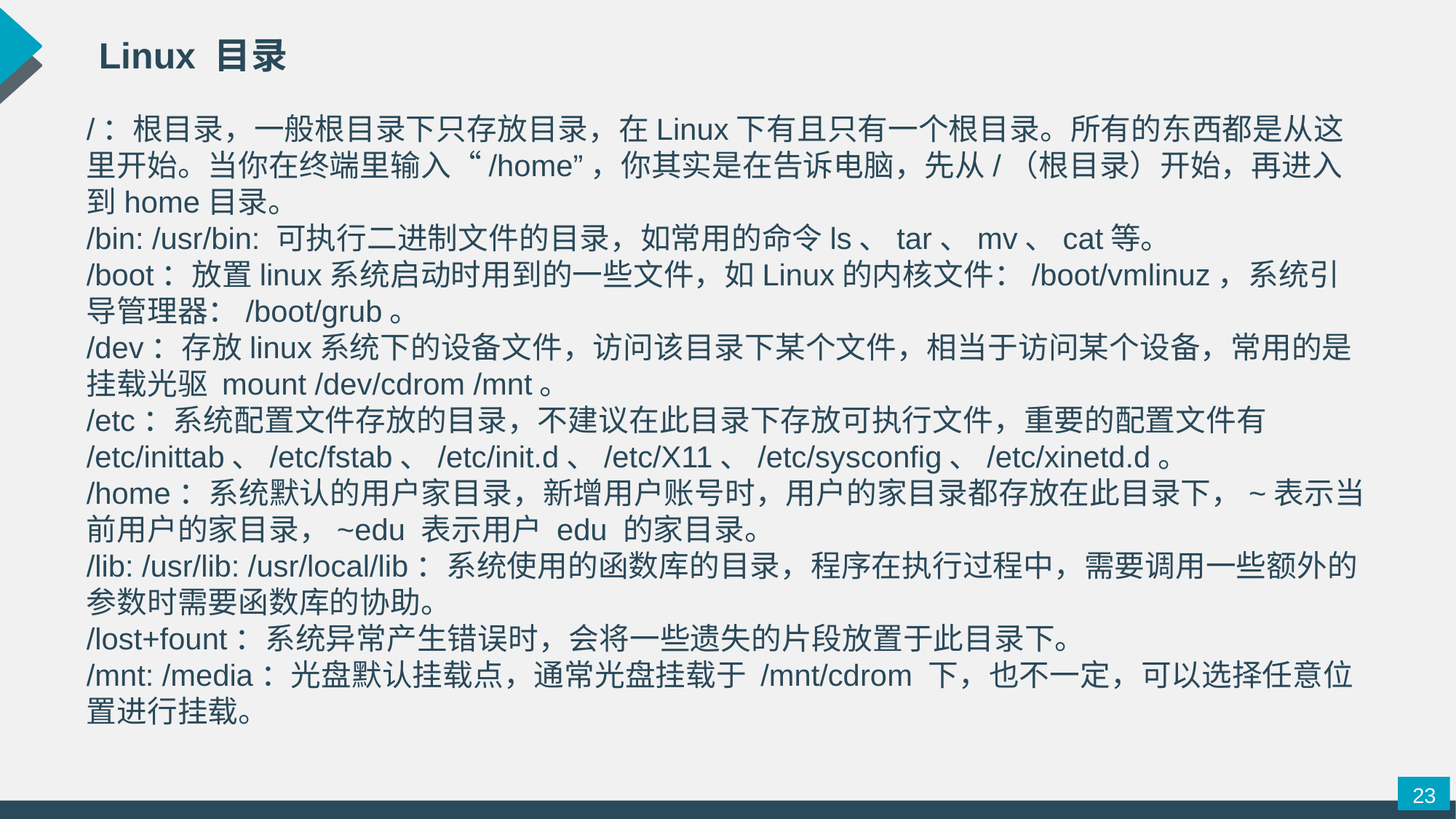

Linux 目录
/：根目录，一般根目录下只存放目录，在Linux下有且只有一个根目录。所有的东西都是从这里开始。当你在终端里输入“/home”，你其实是在告诉电脑，先从/（根目录）开始，再进入到home目录。
/bin: /usr/bin: 可执行二进制文件的目录，如常用的命令ls、tar、mv、cat等。
/boot：放置linux系统启动时用到的一些文件，如Linux的内核文件：/boot/vmlinuz，系统引导管理器：/boot/grub。
/dev：存放linux系统下的设备文件，访问该目录下某个文件，相当于访问某个设备，常用的是挂载光驱 mount /dev/cdrom /mnt。
/etc：系统配置文件存放的目录，不建议在此目录下存放可执行文件，重要的配置文件有 /etc/inittab、/etc/fstab、/etc/init.d、/etc/X11、/etc/sysconfig、/etc/xinetd.d。
/home：系统默认的用户家目录，新增用户账号时，用户的家目录都存放在此目录下，~表示当前用户的家目录，~edu 表示用户 edu 的家目录。
/lib: /usr/lib: /usr/local/lib：系统使用的函数库的目录，程序在执行过程中，需要调用一些额外的参数时需要函数库的协助。
/lost+fount：系统异常产生错误时，会将一些遗失的片段放置于此目录下。
/mnt: /media：光盘默认挂载点，通常光盘挂载于 /mnt/cdrom 下，也不一定，可以选择任意位置进行挂载。